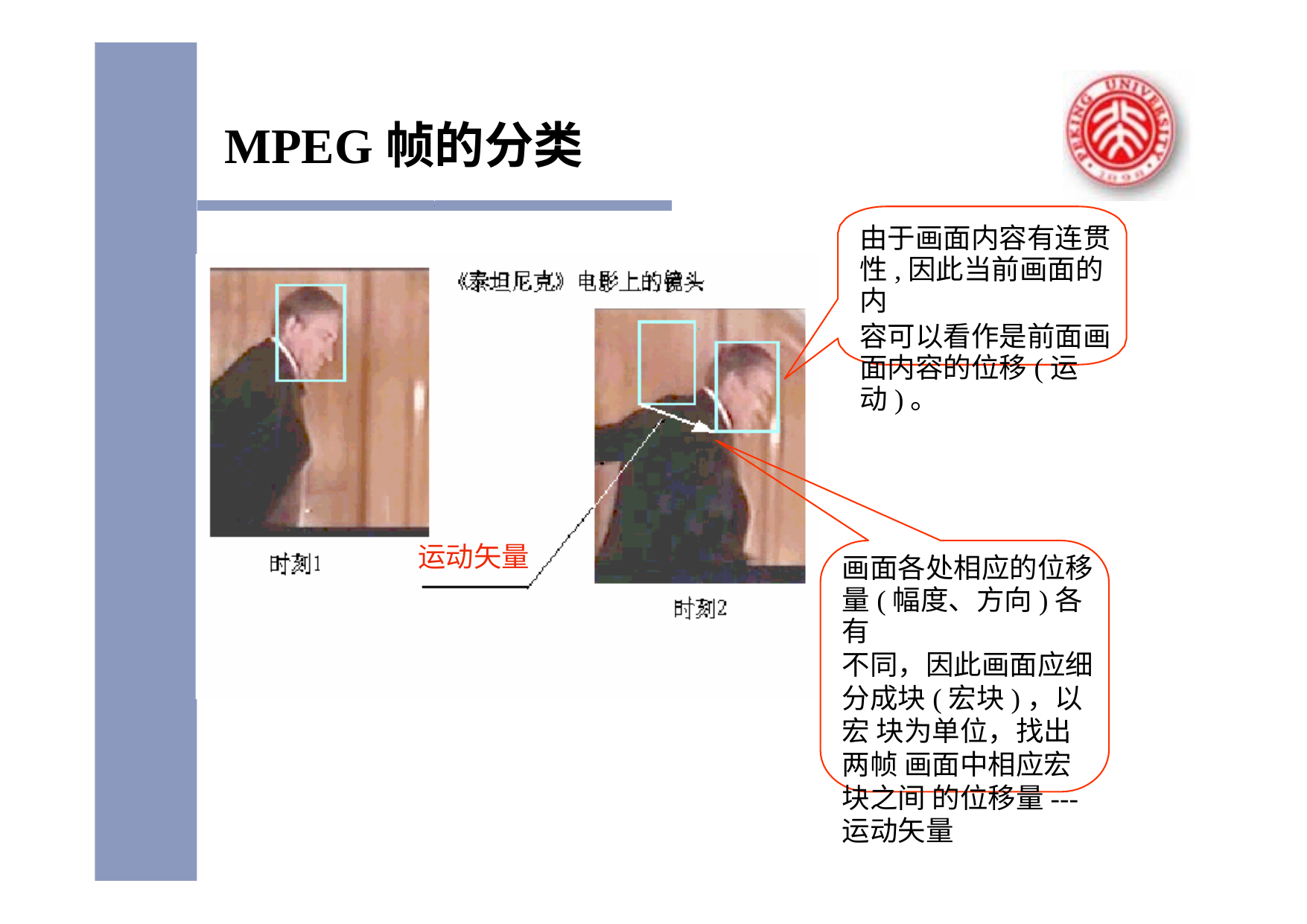

# MPEG帧的分类

由于画面内容有连贯 性,因此当前画面的内
容可以看作是前面画 面内容的位移(运动)。

运动矢量
画面各处相应的位移 量(幅度、方向)各有
不同，因此画面应细 分成块(宏块)，以宏 块为单位，找出两帧 画面中相应宏块之间 的位移量---运动矢量